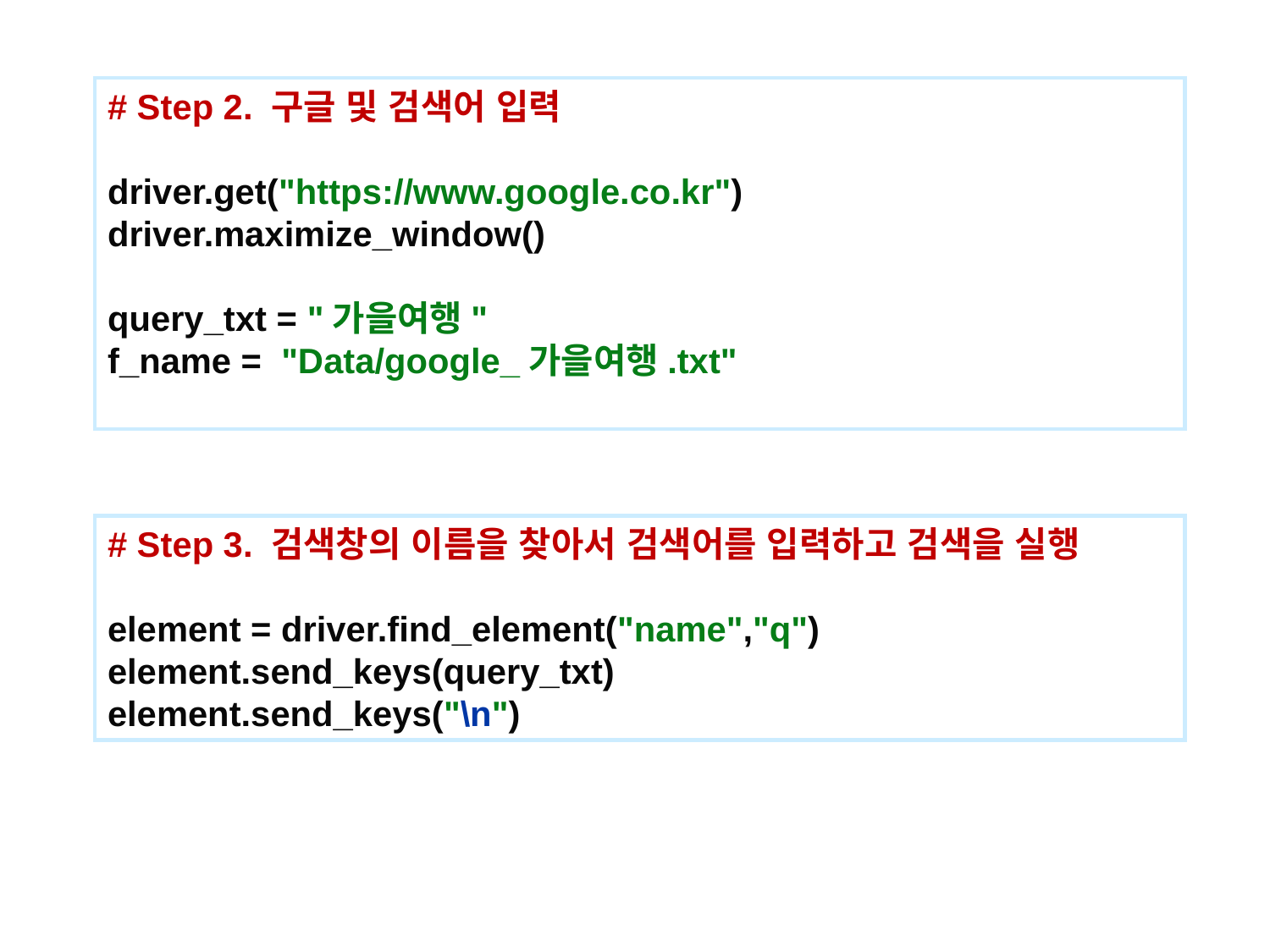

# Step 2. 구글 및 검색어 입력
driver.get("https://www.google.co.kr")
driver.maximize_window()
query_txt = "가을여행"
f_name =  "Data/google_가을여행.txt"
# Step 3. 검색창의 이름을 찾아서 검색어를 입력하고 검색을 실행
element = driver.find_element("name","q")
element.send_keys(query_txt)
element.send_keys("\n")